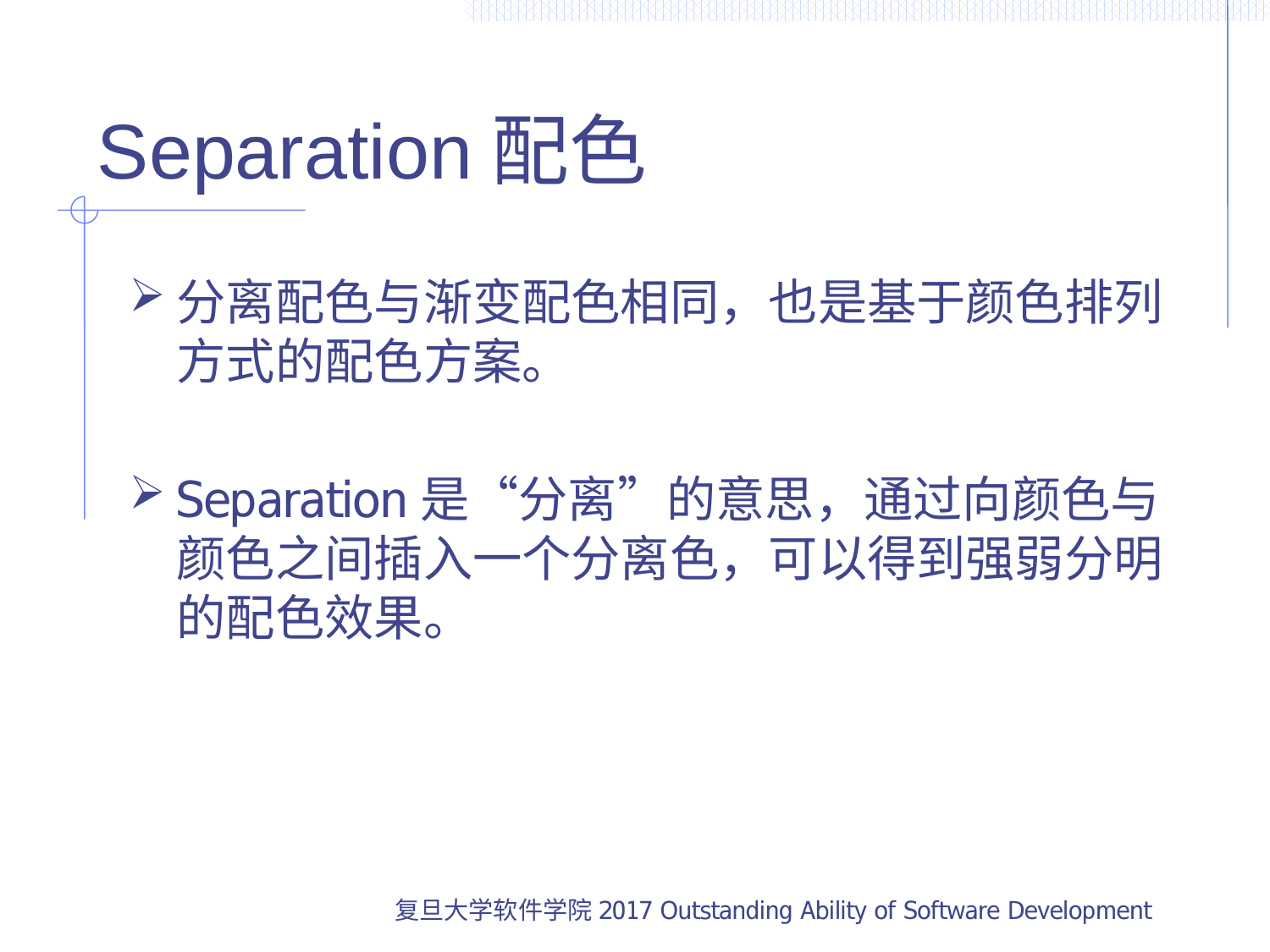

# Separation配色
分离配色与渐变配色相同，也是基于颜色排列方式的配色方案。

Separation是“分离”的意思，通过向颜色与颜色之间插入一个分离色，可以得到强弱分明的配色效果。